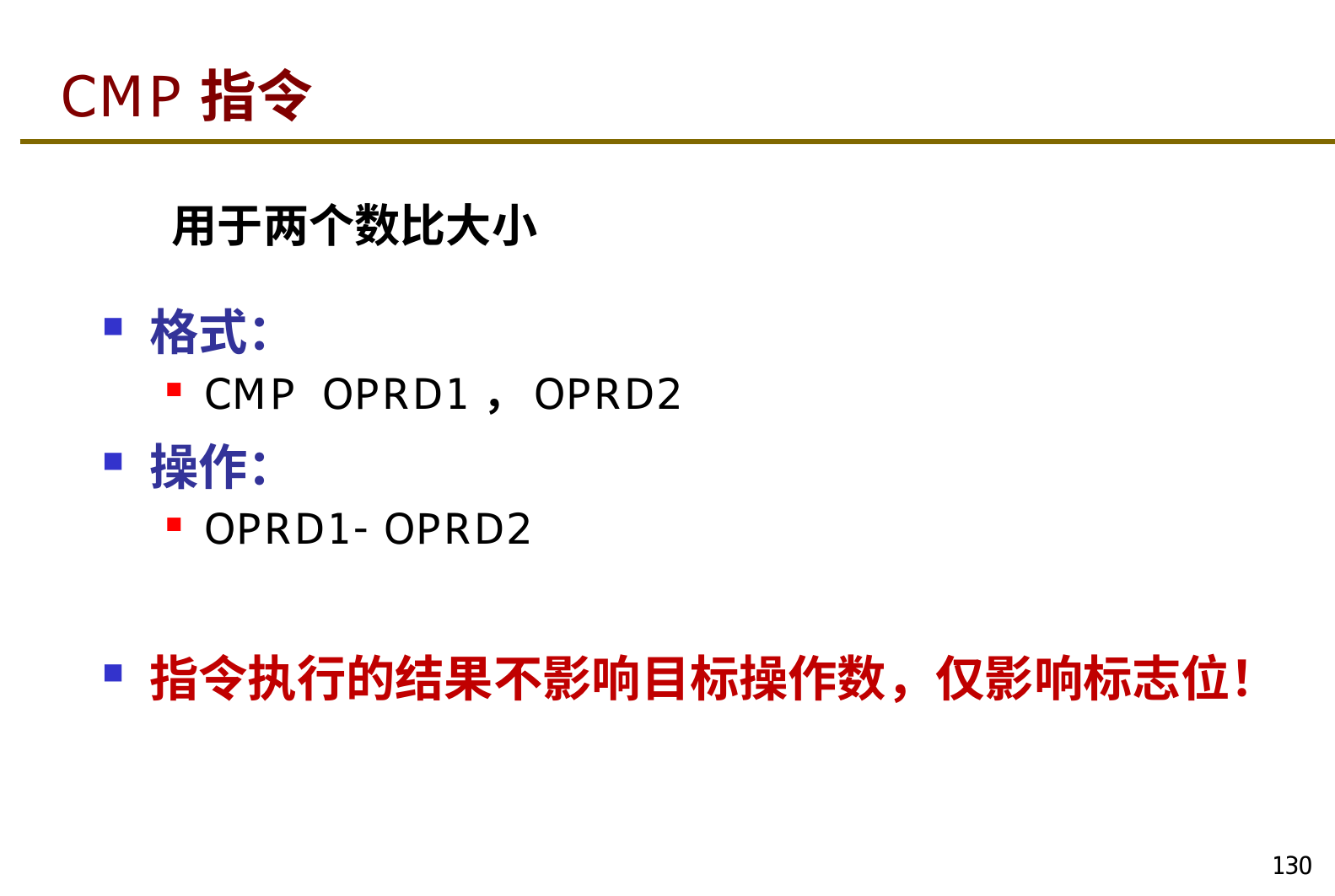

# CMP指令
用于两个数比大小
格式：
CMP  OPRD1，OPRD2
操作：
OPRD1- OPRD2

指令执行的结果不影响目标操作数，仅影响标志位！
130